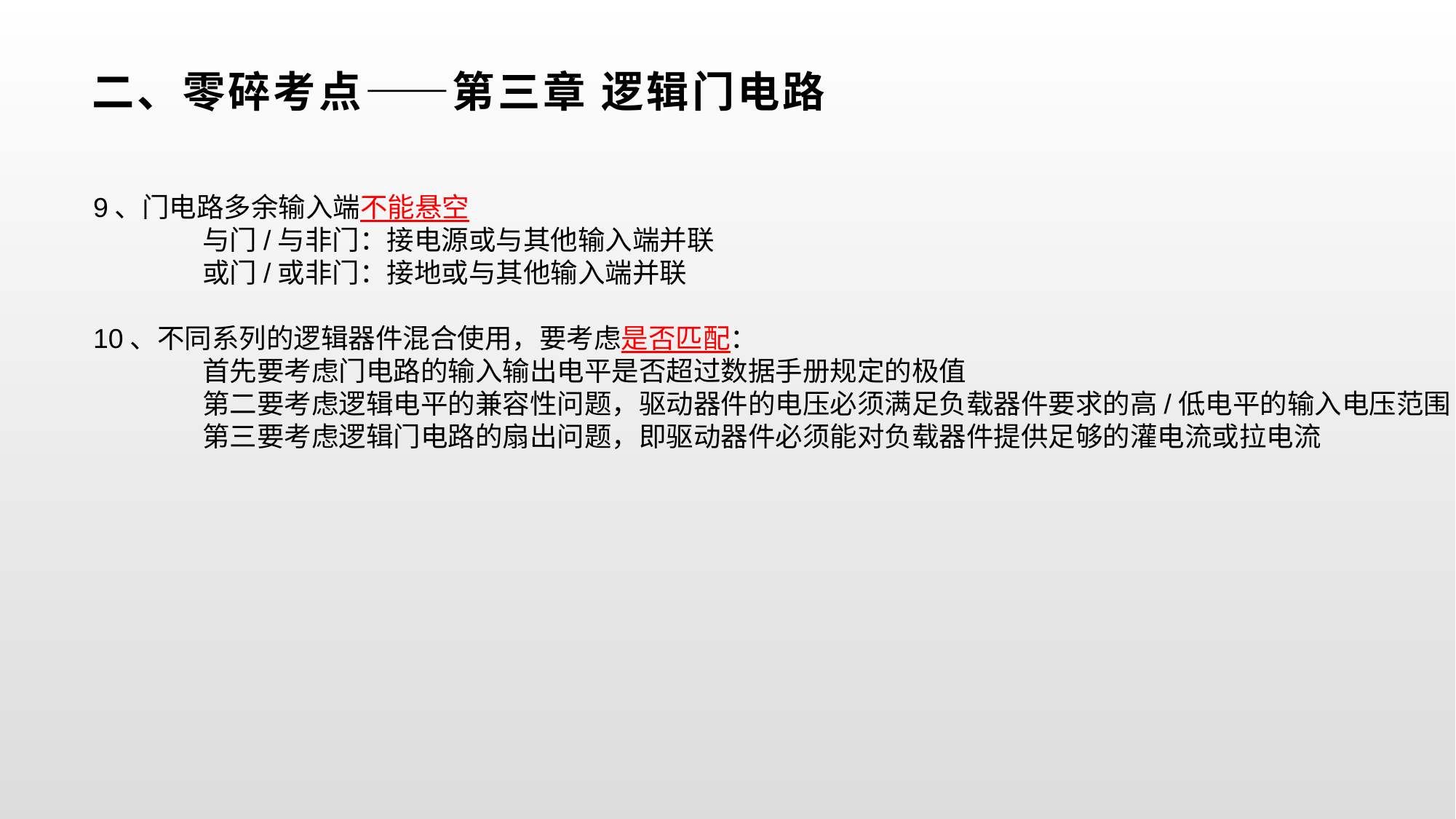

# 二、零碎考点——第三章 逻辑门电路

9、门电路多余输入端不能悬空
	与门/与非门：接电源或与其他输入端并联
	或门/或非门：接地或与其他输入端并联

10、不同系列的逻辑器件混合使用，要考虑是否匹配：
	首先要考虑门电路的输入输出电平是否超过数据手册规定的极值
	第二要考虑逻辑电平的兼容性问题，驱动器件的电压必须满足负载器件要求的高/低电平的输入电压范围
	第三要考虑逻辑门电路的扇出问题，即驱动器件必须能对负载器件提供足够的灌电流或拉电流